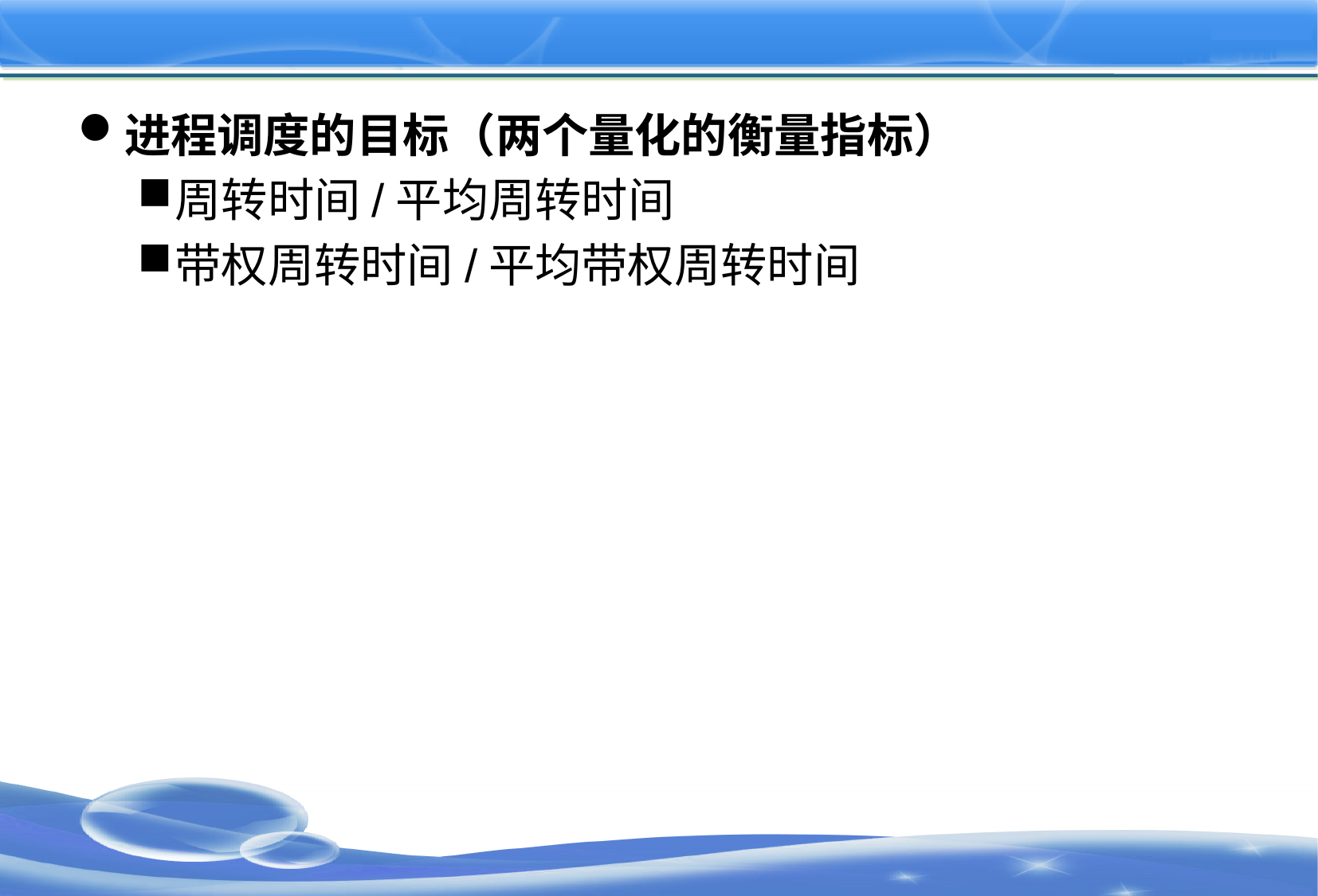

#
进程调度的目标（两个量化的衡量指标）
周转时间/平均周转时间
带权周转时间/平均带权周转时间